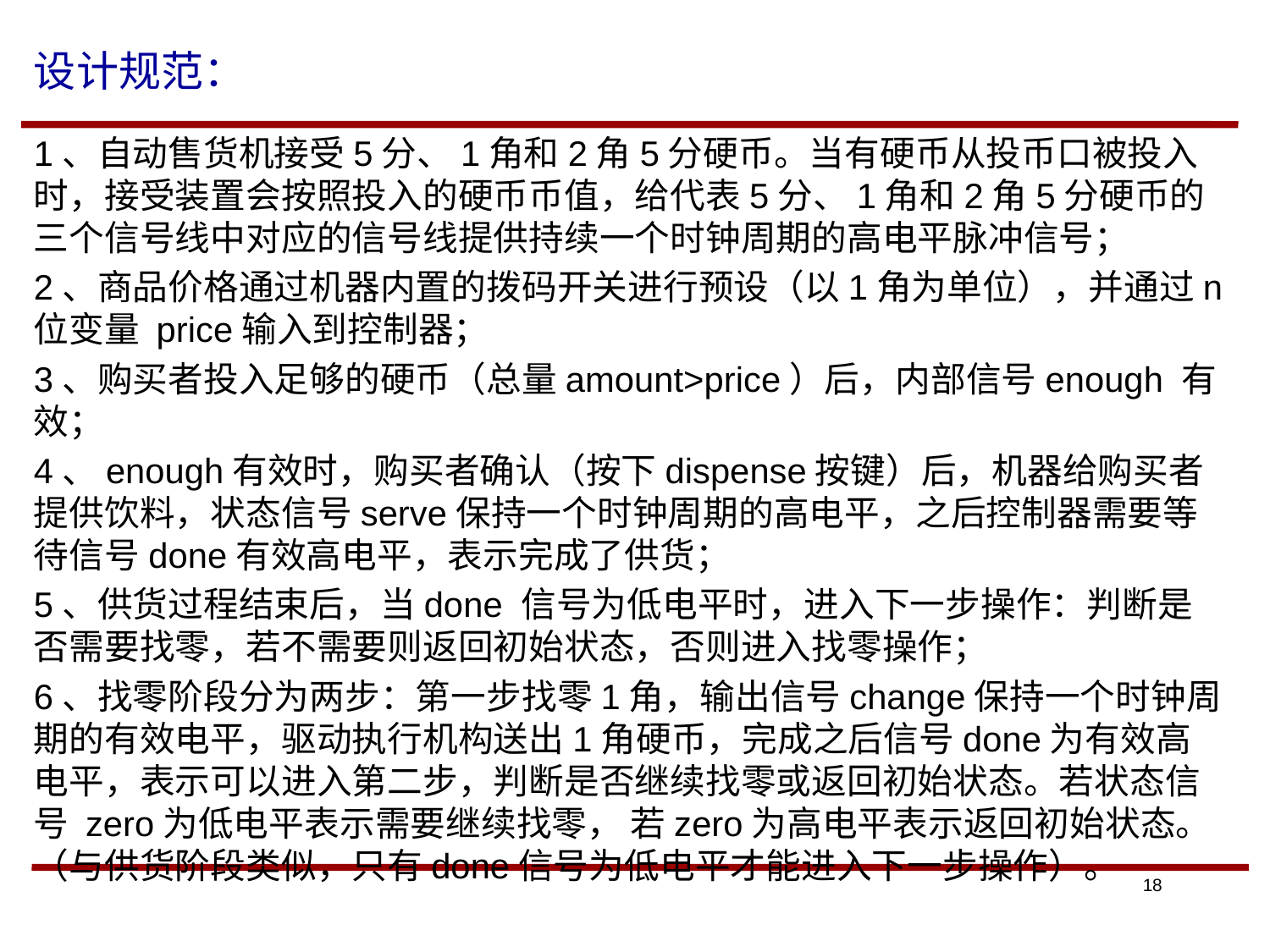

# 设计规范：
1、自动售货机接受5分、1角和2角5分硬币。当有硬币从投币口被投入时，接受装置会按照投入的硬币币值，给代表5分、1角和2角5分硬币的三个信号线中对应的信号线提供持续一个时钟周期的高电平脉冲信号；
2、商品价格通过机器内置的拨码开关进行预设（以1角为单位），并通过n位变量 price输入到控制器；
3、购买者投入足够的硬币（总量amount>price）后，内部信号enough 有效；
4、enough有效时，购买者确认（按下dispense按键）后，机器给购买者提供饮料，状态信号serve保持一个时钟周期的高电平，之后控制器需要等待信号done有效高电平，表示完成了供货；
5、供货过程结束后，当done 信号为低电平时，进入下一步操作：判断是否需要找零，若不需要则返回初始状态，否则进入找零操作；
6、找零阶段分为两步：第一步找零1角，输出信号change保持一个时钟周期的有效电平，驱动执行机构送出1角硬币，完成之后信号done为有效高电平，表示可以进入第二步，判断是否继续找零或返回初始状态。若状态信号 zero为低电平表示需要继续找零， 若zero为高电平表示返回初始状态。（与供货阶段类似，只有done信号为低电平才能进入下一步操作）。